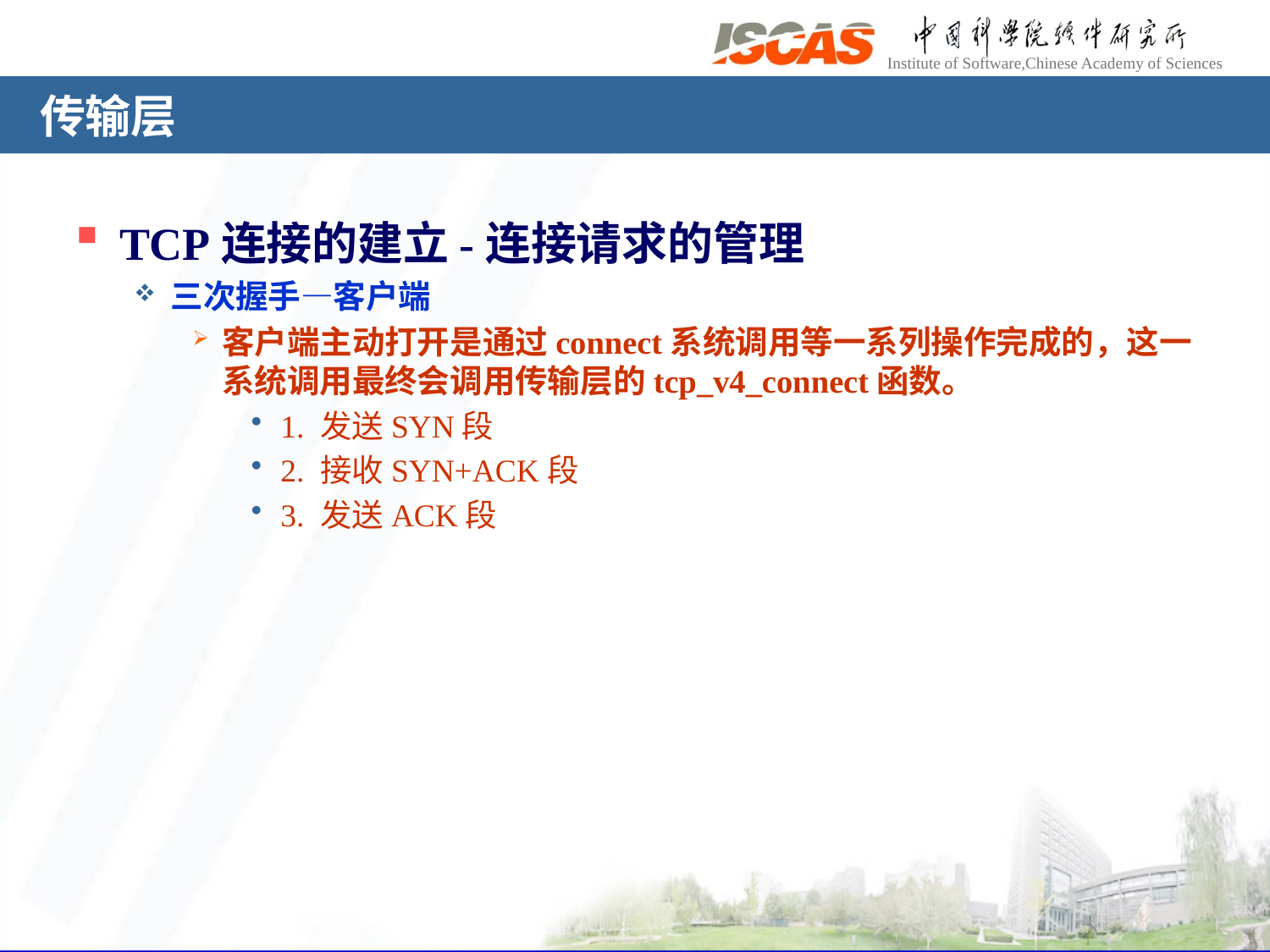

# 传输层
TCP连接的建立-连接请求的管理
三次握手—客户端
客户端主动打开是通过connect系统调用等一系列操作完成的，这一系统调用最终会调用传输层的tcp_v4_connect函数。
1. 发送SYN段
2. 接收SYN+ACK段
3. 发送ACK段